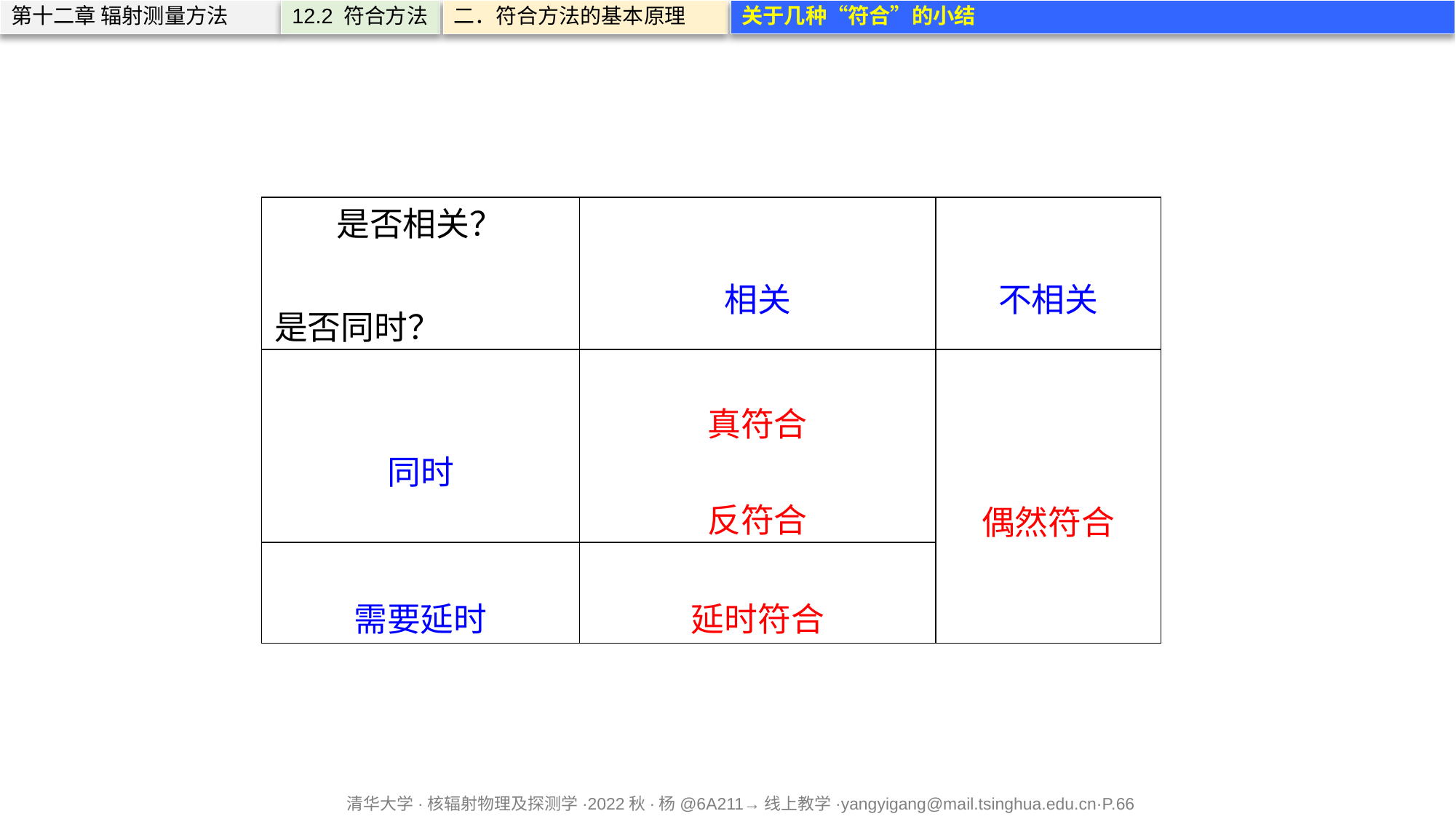

关于几种“符合”的小结
第十二章 辐射测量方法
12.2 符合方法
二．符合方法的基本原理
| 是否相关？ 是否同时？ | 相关 | 不相关 |
| --- | --- | --- |
| 同时 | 真符合 反符合 | 偶然符合 |
| 需要延时 | 延时符合 |  |